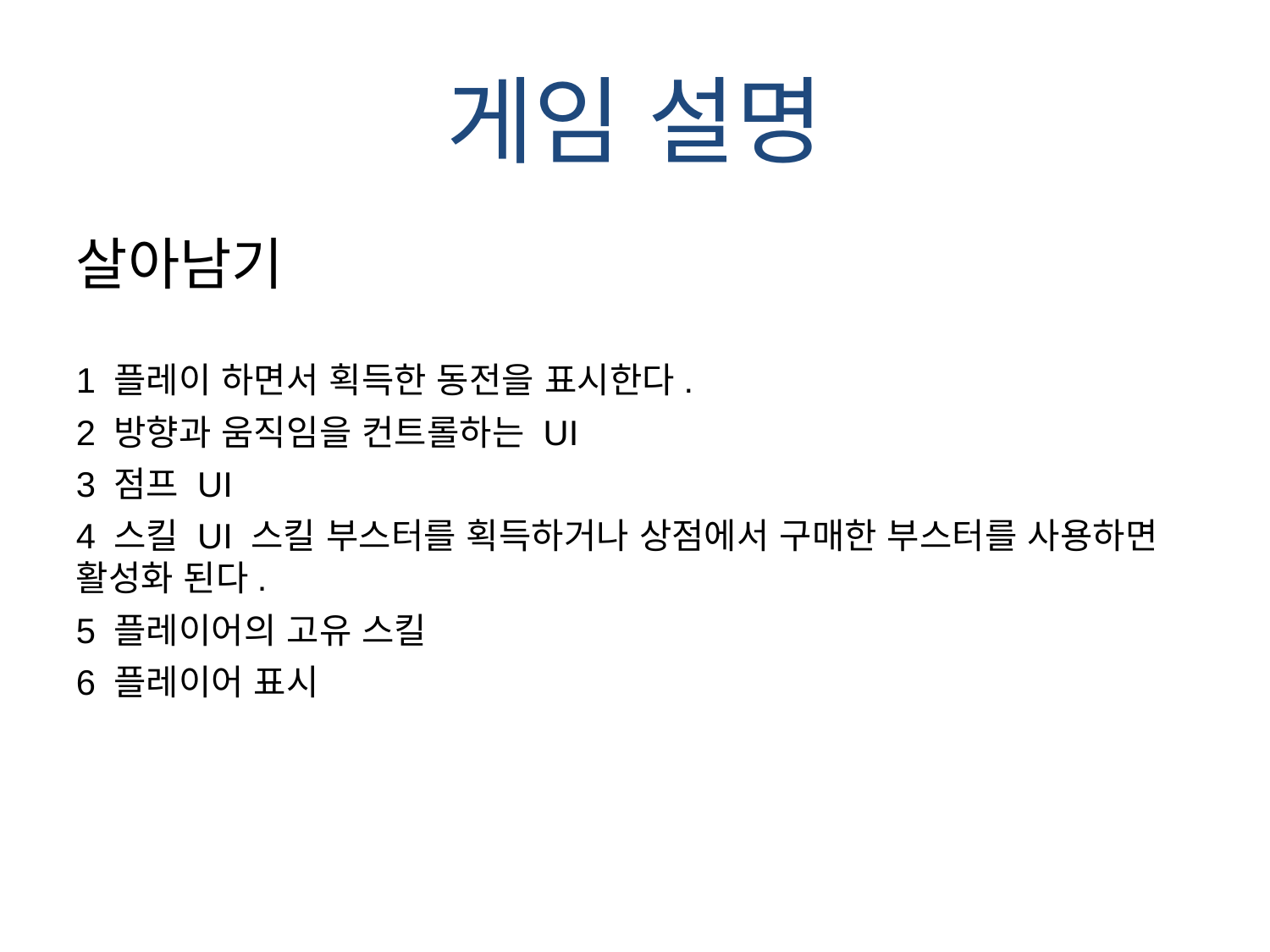

# 게임 설명
살아남기

1 플레이 하면서 획득한 동전을 표시한다.
2 방향과 움직임을 컨트롤하는 UI
3 점프 UI
4 스킬 UI 스킬 부스터를 획득하거나 상점에서 구매한 부스터를 사용하면 활성화 된다.
5 플레이어의 고유 스킬
6 플레이어 표시